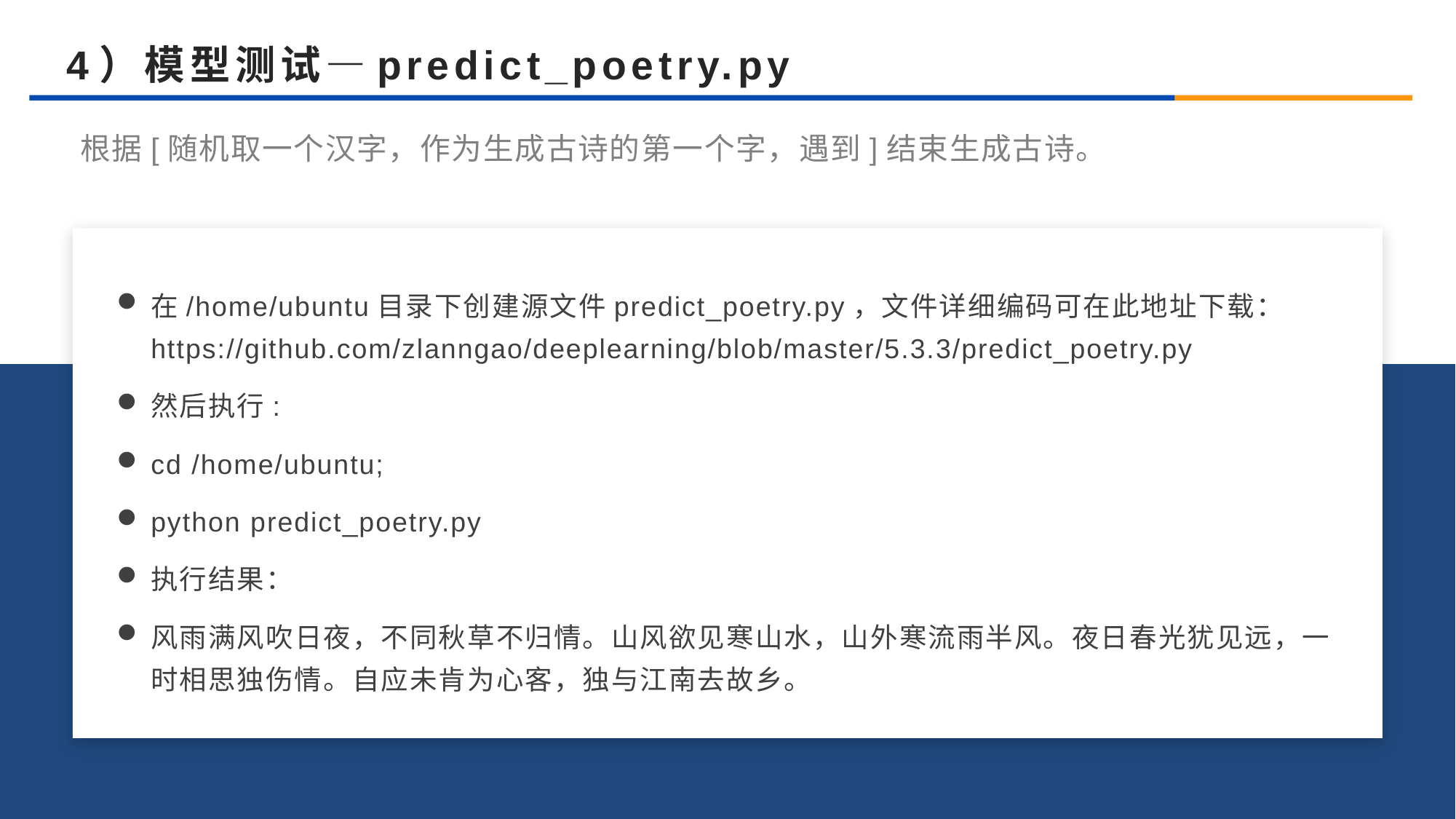

4）模型测试—predict_poetry.py
根据[随机取一个汉字，作为生成古诗的第一个字，遇到]结束生成古诗。
2
在/home/ubuntu目录下创建源文件predict_poetry.py，文件详细编码可在此地址下载：https://github.com/zlanngao/deeplearning/blob/master/5.3.3/predict_poetry.py
然后执行:
cd /home/ubuntu;
python predict_poetry.py
执行结果：
风雨满风吹日夜，不同秋草不归情。山风欲见寒山水，山外寒流雨半风。夜日春光犹见远，一时相思独伤情。自应未肯为心客，独与江南去故乡。